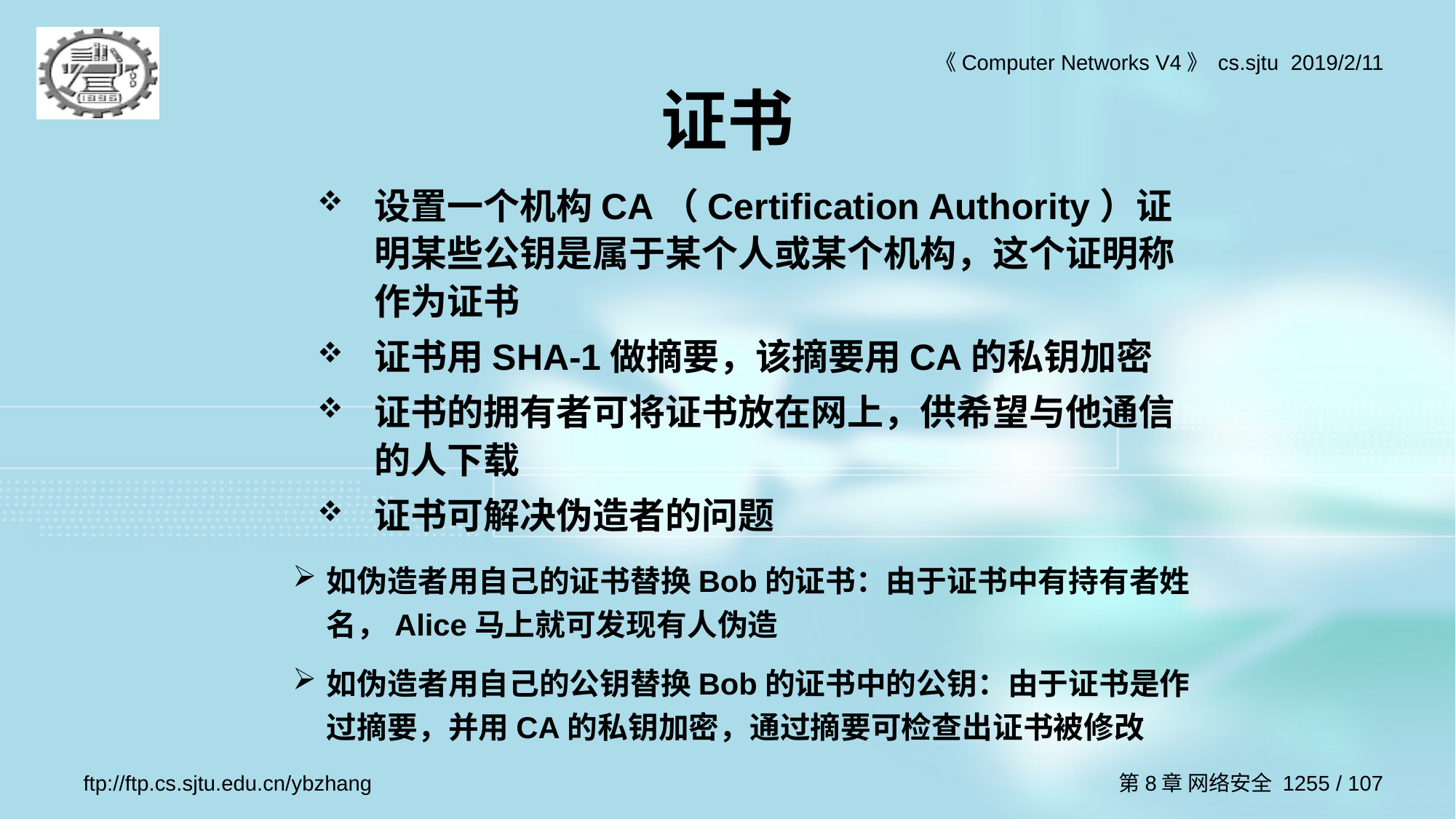

# 证书
设置一个机构CA（Certification Authority）证明某些公钥是属于某个人或某个机构，这个证明称作为证书
证书用SHA-1做摘要，该摘要用CA的私钥加密
证书的拥有者可将证书放在网上，供希望与他通信的人下载
证书可解决伪造者的问题
如伪造者用自己的证书替换Bob的证书：由于证书中有持有者姓名，Alice马上就可发现有人伪造
如伪造者用自己的公钥替换Bob的证书中的公钥：由于证书是作过摘要，并用CA的私钥加密，通过摘要可检查出证书被修改